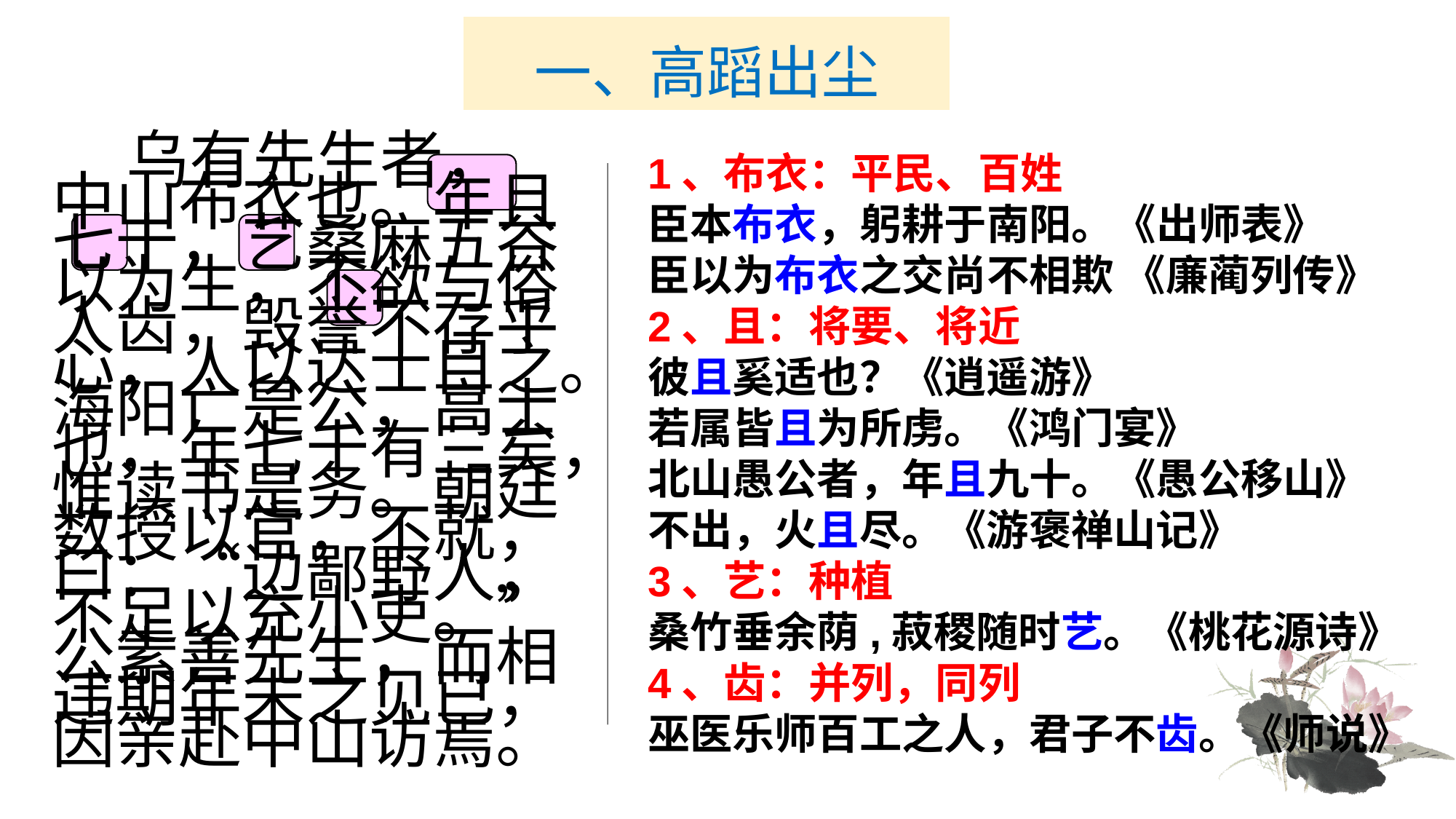

# 一、高蹈出尘
1、布衣：平民、百姓
臣本布衣，躬耕于南阳。《出师表》
臣以为布衣之交尚不相欺 《廉蔺列传》
2、且：将要、将近
彼且奚适也？《逍遥游》
若属皆且为所虏。《鸿门宴》
北山愚公者，年且九十。《愚公移山》
不出，火且尽。《游褒禅山记》
3、艺：种植
桑竹垂余荫,菽稷随时艺。《桃花源诗》
4、齿：并列，同列
巫医乐师百工之人，君子不齿。《师说》

　　   乌有先生者，中山布衣也。年且七十，艺桑麻五谷以为生，不欲与俗人齿，毁誉不存乎心，人以达士目之。海阳亡是公，高士也，年七十有三矣，惟读书是务。朝廷数授以官，不就，曰：“边鄙野人，不足以充小吏。”公素善先生，而相违期年未之见已，因亲赴中山访焉。